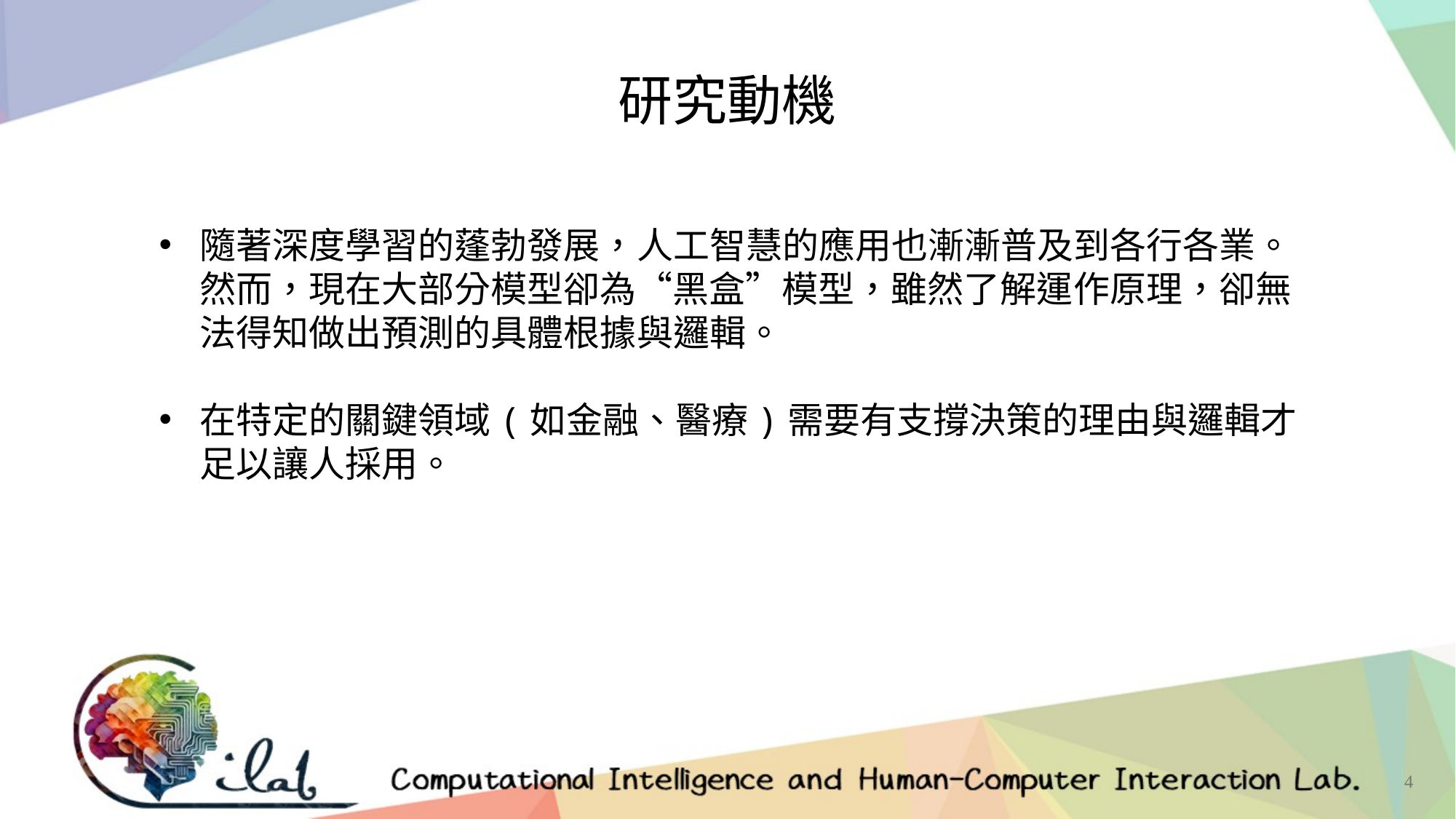

研究動機
隨著深度學習的蓬勃發展，人工智慧的應用也漸漸普及到各行各業。然而，現在大部分模型卻為“黑盒”模型，雖然了解運作原理，卻無法得知做出預測的具體根據與邏輯。

在特定的關鍵領域(如金融、醫療)需要有支撐決策的理由與邏輯才足以讓人採用。
4